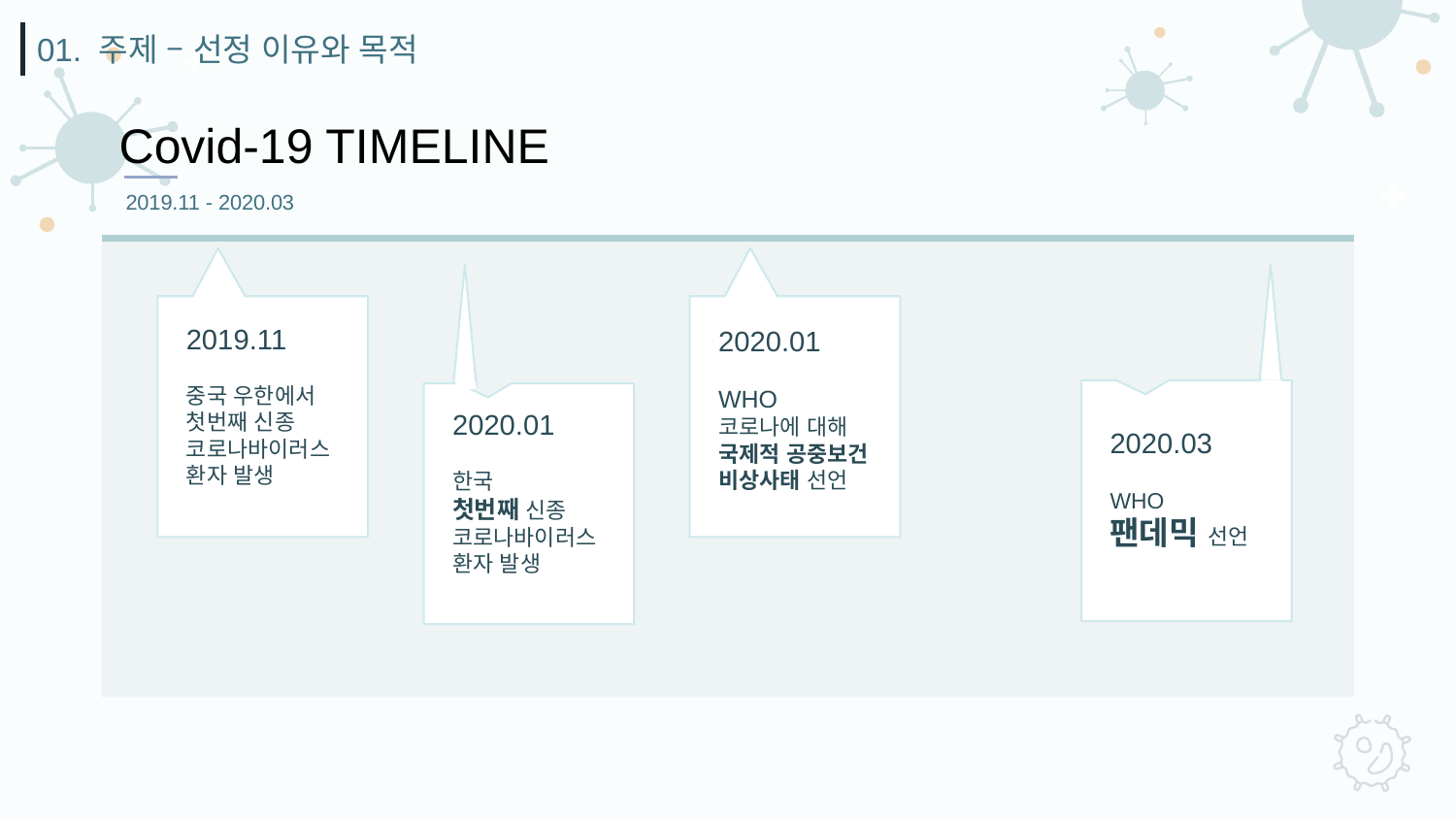

01. 주제 – 선정 이유와 목적
Covid-19 TIMELINE
2019.11 - 2020.03

2019.11

중국 우한에서
첫번째 신종 코로나바이러스
환자 발생

2020.01

WHO
코로나에 대해 국제적 공중보건
비상사태 선언

2020.03

WHO
팬데믹 선언

2020.01

한국
첫번째 신종 코로나바이러스
환자 발생